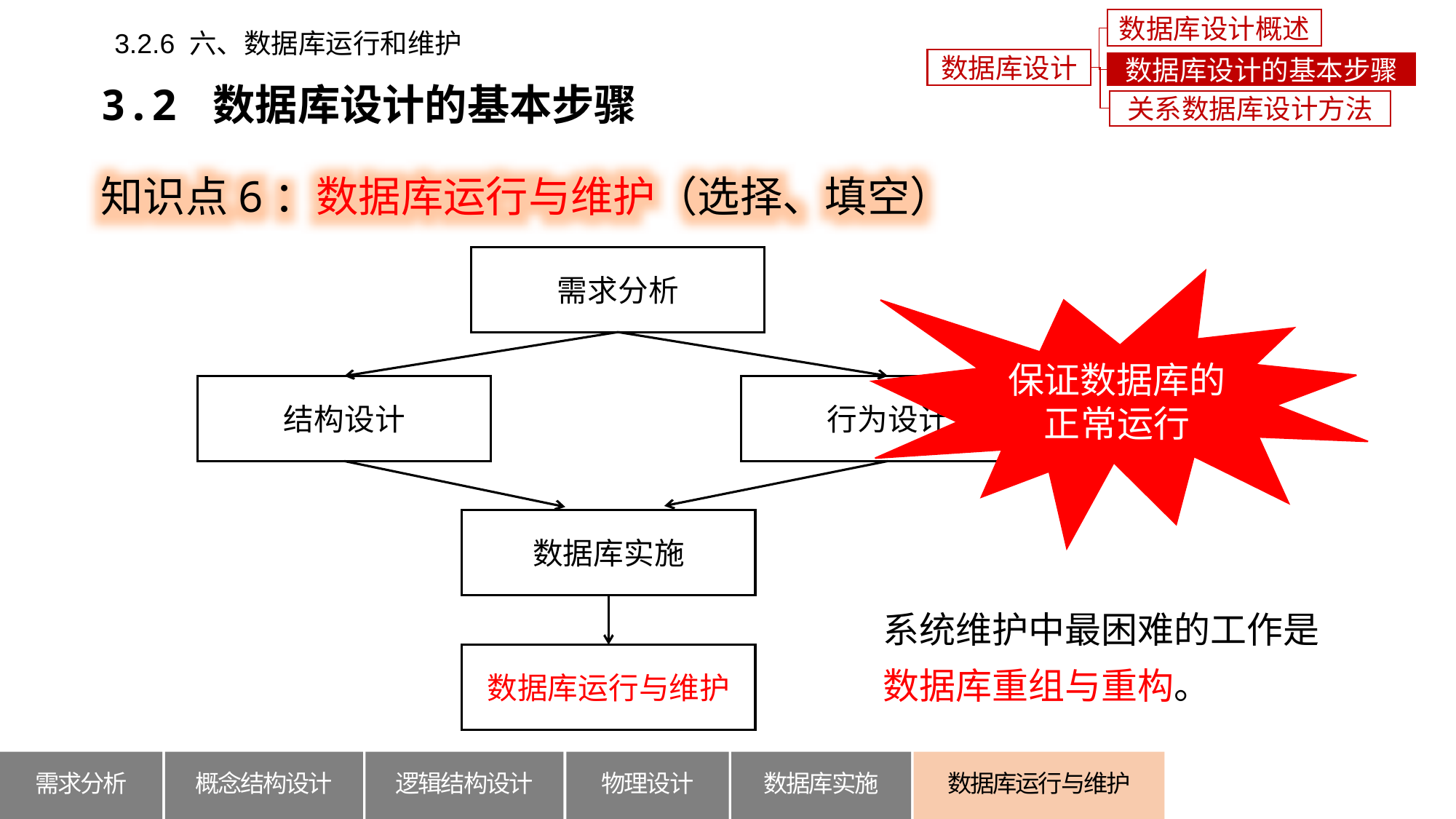

数据库设计概述
3.2.6 六、数据库运行和维护
数据库设计
数据库设计的基本步骤
3.2 数据库设计的基本步骤
关系数据库设计方法
知识点6：数据库运行与维护（选择、填空）
需求分析
结构设计
行为设计
数据库实施
数据库运行与维护
保证数据库的
正常运行
系统维护中最困难的工作是数据库重组与重构。
概念结构设计
逻辑结构设计
数据库运行与维护
需求分析
物理设计
数据库实施